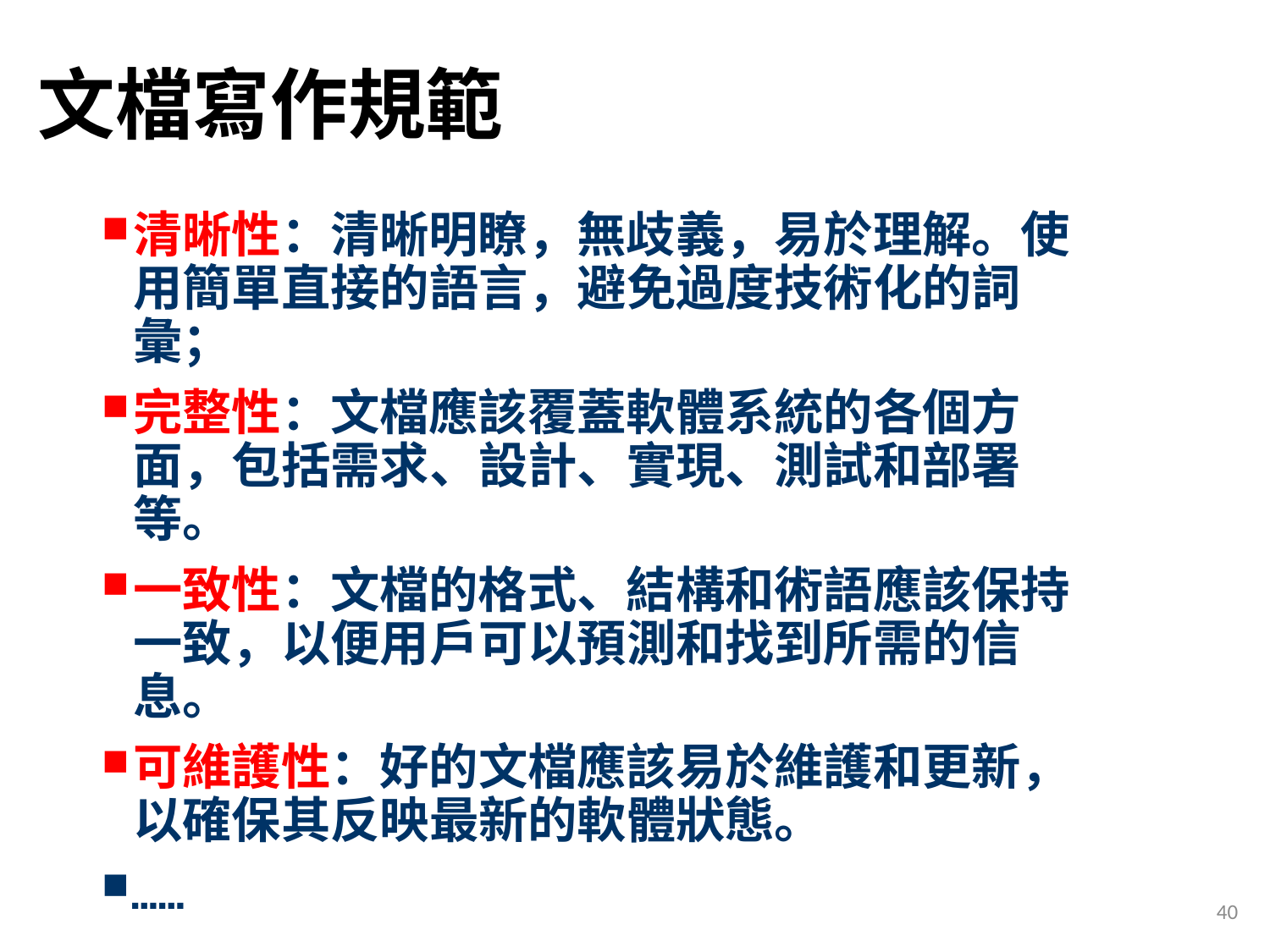

# 文檔寫作規範
清晰性：清晰明瞭，無歧義，易於理解。使用簡單直接的語言，避免過度技術化的詞彙；
完整性：文檔應該覆蓋軟體系統的各個方面，包括需求、設計、實現、測試和部署等。
一致性：文檔的格式、結構和術語應該保持一致，以便用戶可以預測和找到所需的信息。
可維護性：好的文檔應該易於維護和更新，以確保其反映最新的軟體狀態。
……

40